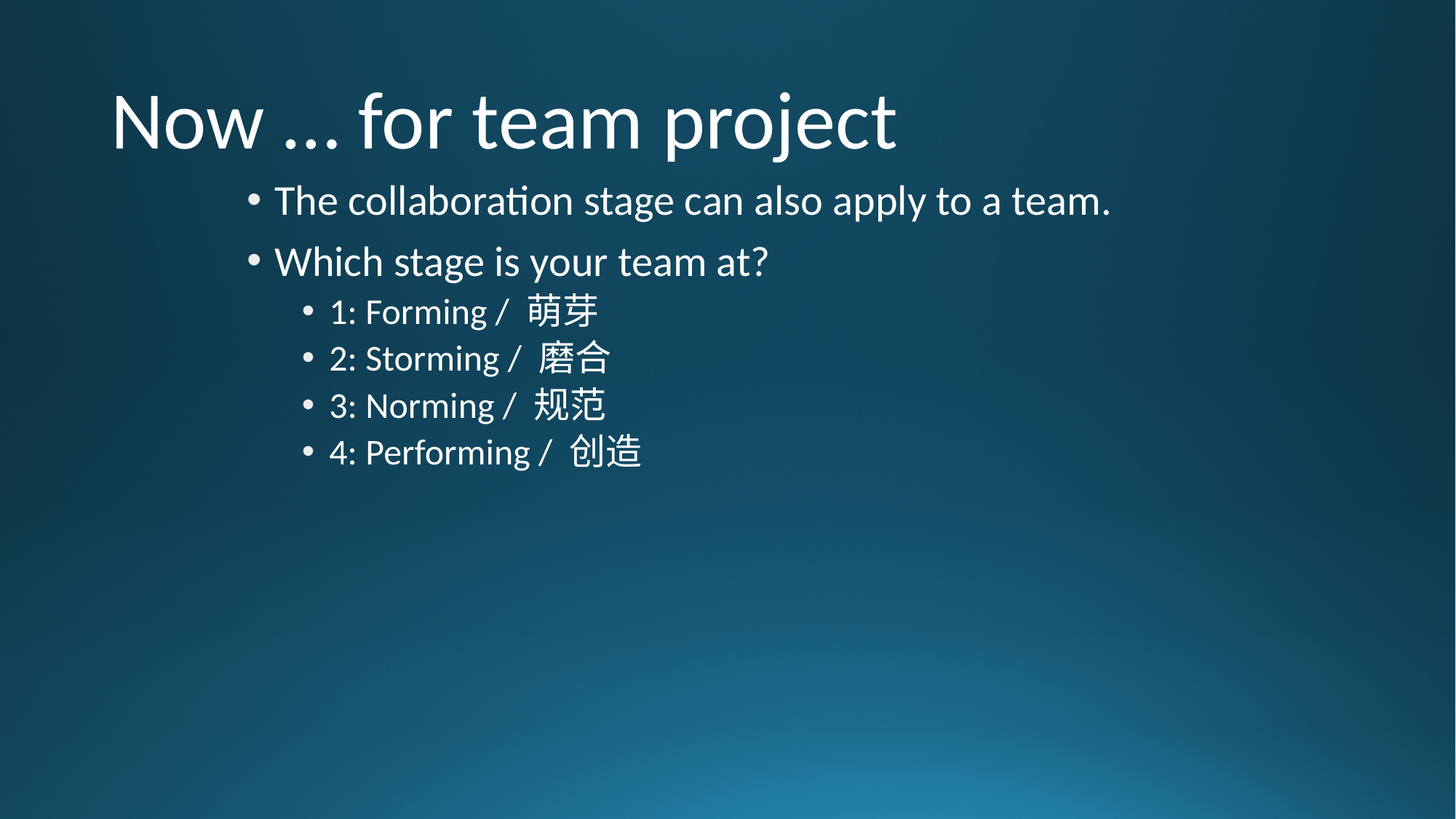

# Now … for team project
The collaboration stage can also apply to a team.
Which stage is your team at?
1: Forming / 萌芽
2: Storming / 磨合
3: Norming / 规范
4: Performing / 创造